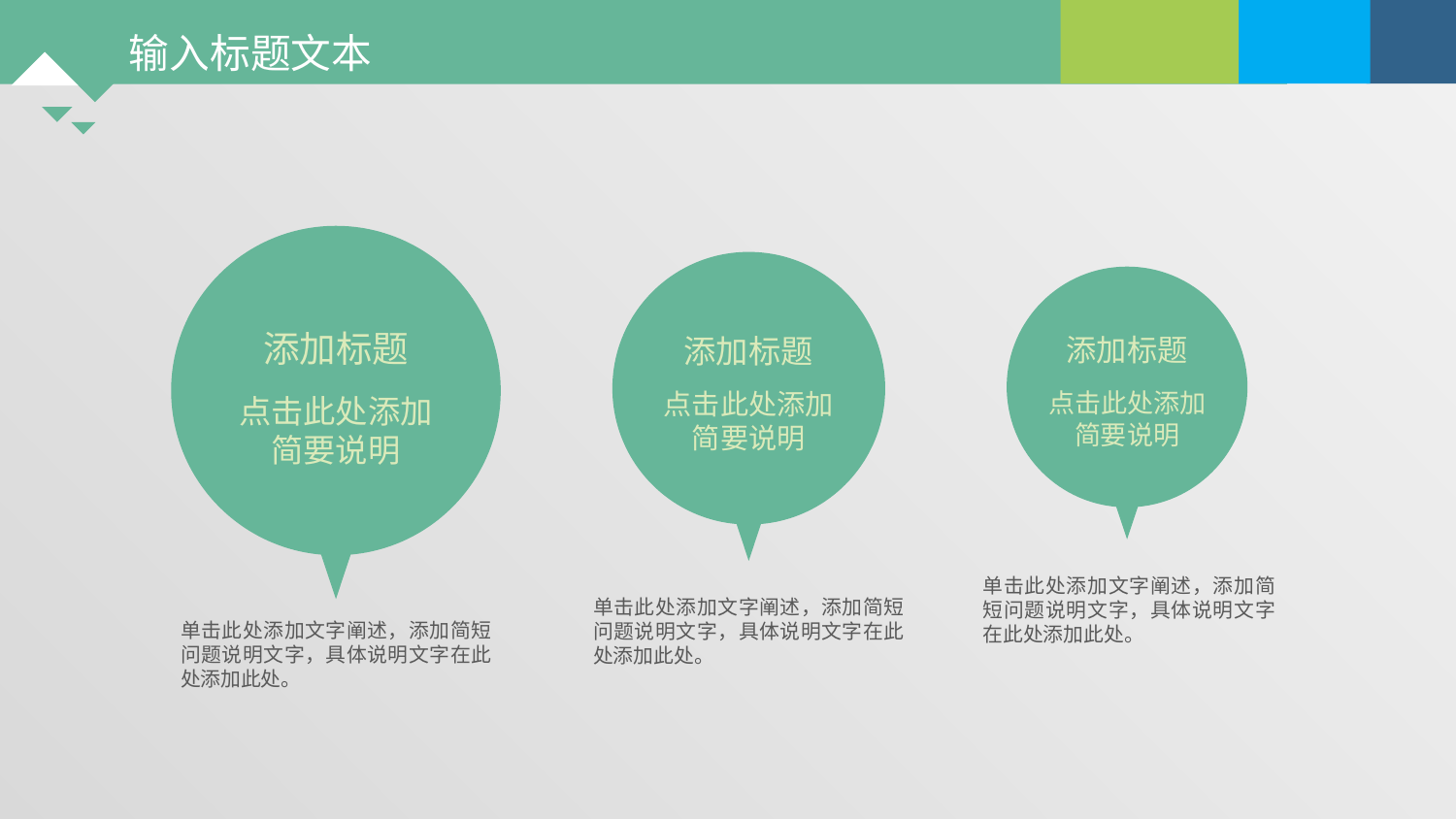

添加标题
点击此处添加
简要说明

添加标题
点击此处添加
简要说明

添加标题
点击此处添加
简要说明
单击此处添加文字阐述，添加简短问题说明文字，具体说明文字在此处添加此处。
单击此处添加文字阐述，添加简短问题说明文字，具体说明文字在此处添加此处。
单击此处添加文字阐述，添加简短问题说明文字，具体说明文字在此处添加此处。